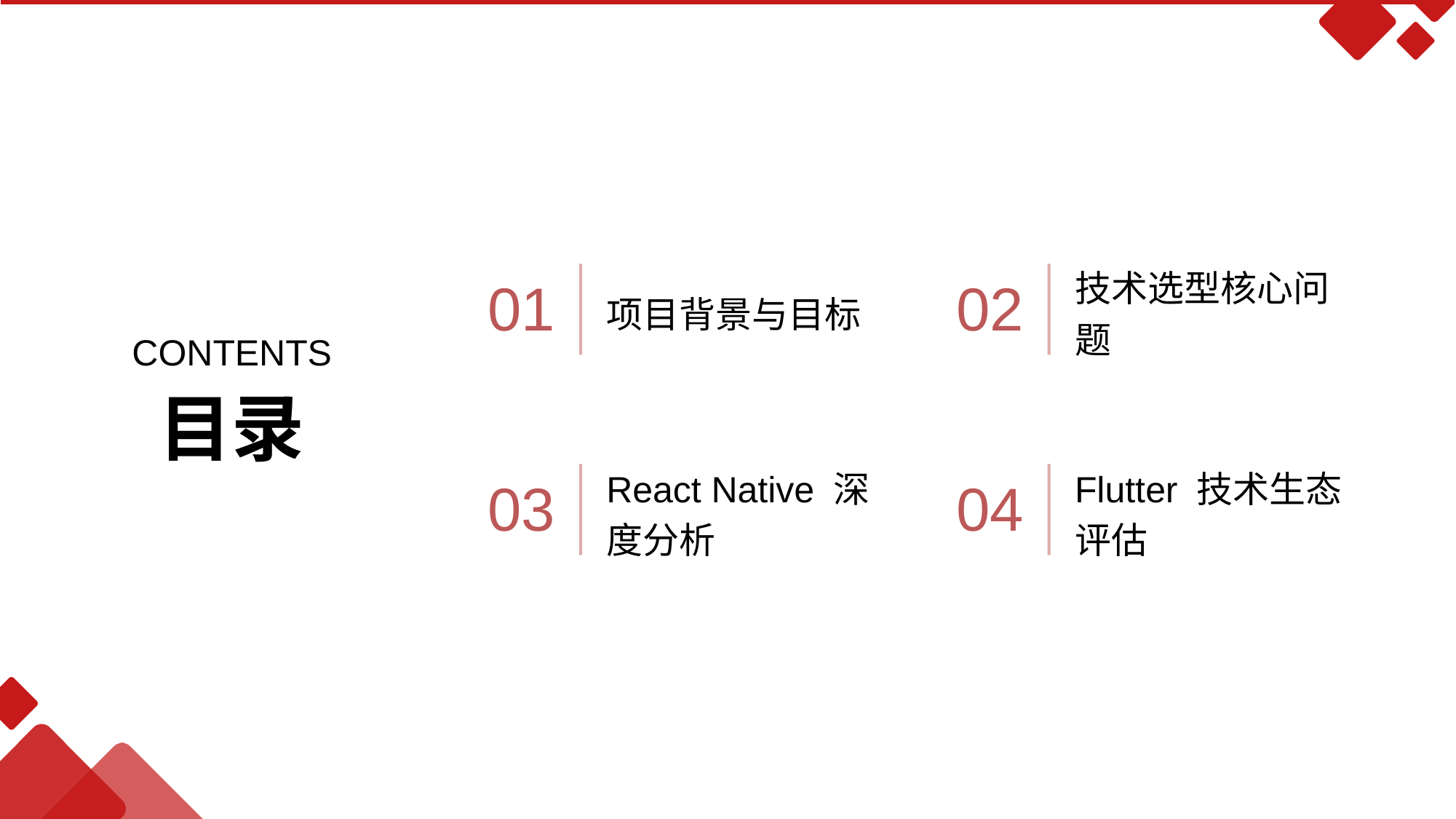

项目背景与目标
技术选型核心问题

01
02
CONTENTS
目录
React Native 深度分析
Flutter 技术生态评估

03
04